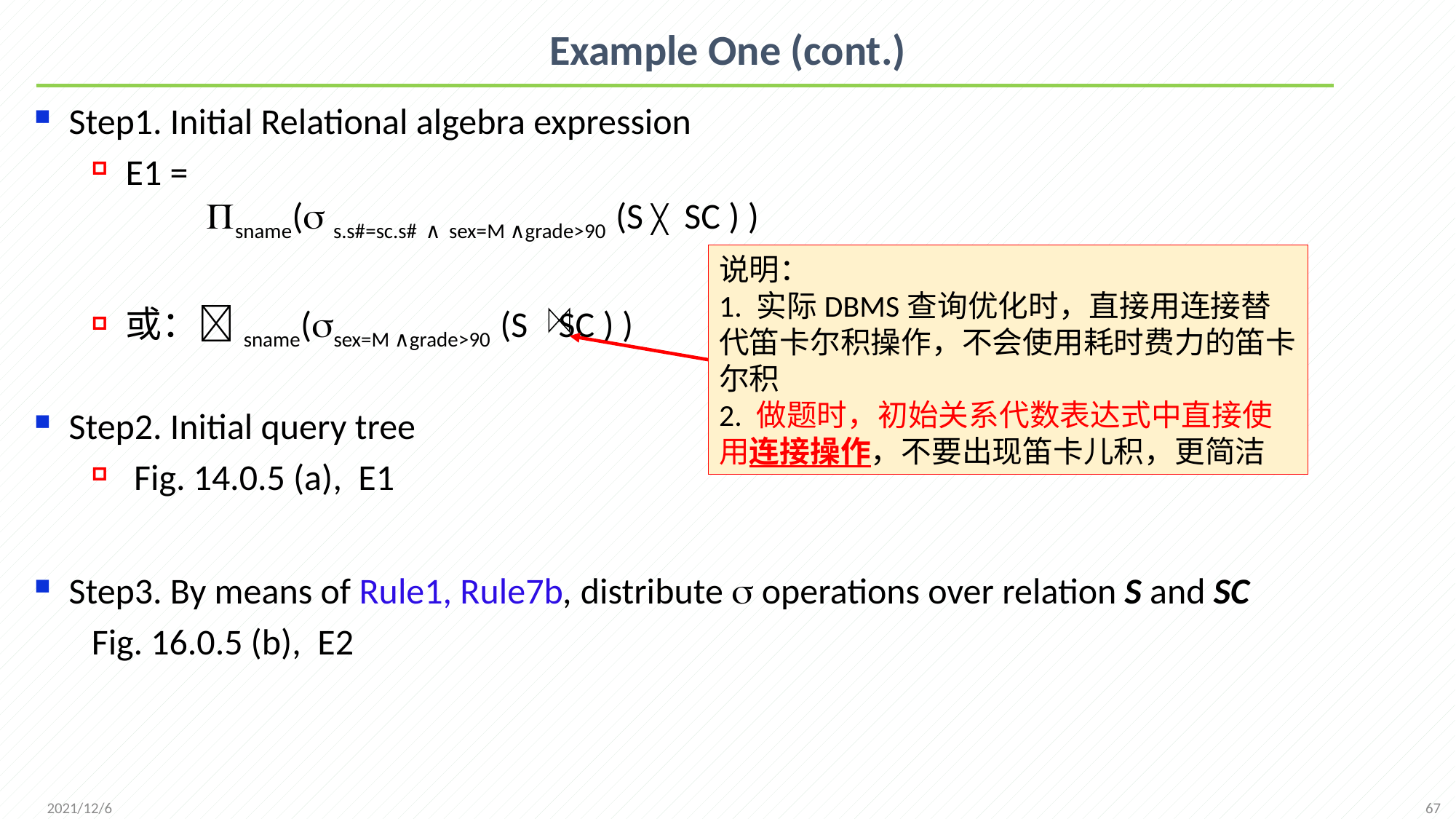

# Example One (cont.)
Step1. Initial Relational algebra expression
E1 =
                     Πsname(σ s.s#=sc.s# ∧ sex=M ∧grade>90  (S ╳  SC ) )

或：Πsname(σsex=M ∧grade>90  (S    SC ) )

Step2. Initial query tree
 Fig. 14.0.5 (a),  E1

Step3. By means of Rule1, Rule7b, distribute σ operations over relation S and SC
Fig. 16.0.5 (b),  E2
说明：
1. 实际DBMS查询优化时，直接用连接替代笛卡尔积操作，不会使用耗时费力的笛卡尔积
2. 做题时，初始关系代数表达式中直接使用连接操作，不要出现笛卡儿积，更简洁

67
2021/12/6